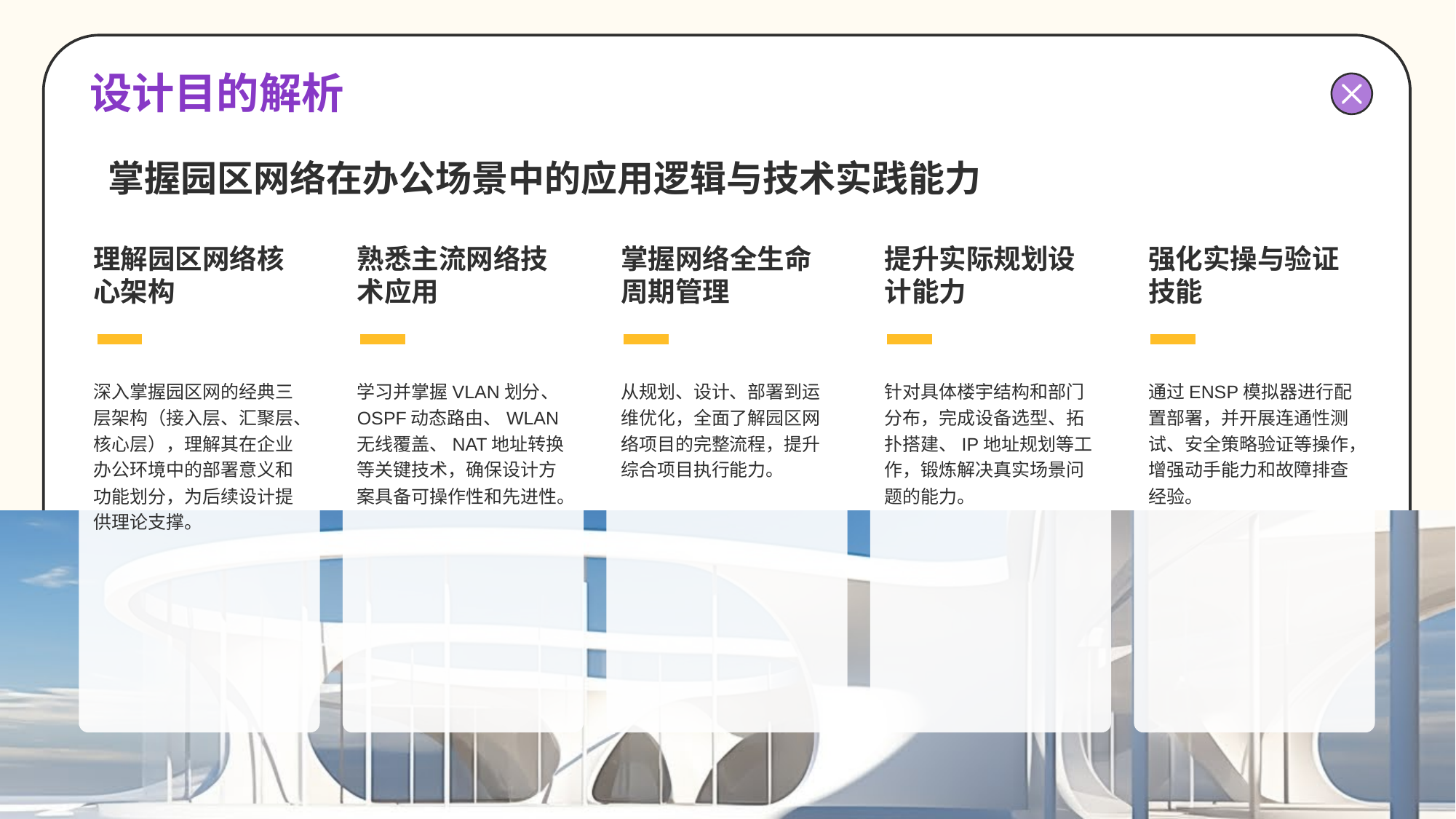

# 设计目的解析
掌握园区网络在办公场景中的应用逻辑与技术实践能力

强化实操与验证技能
通过ENSP模拟器进行配置部署，并开展连通性测试、安全策略验证等操作，增强动手能力和故障排查经验。

提升实际规划设计能力
针对具体楼宇结构和部门分布，完成设备选型、拓扑搭建、IP地址规划等工作，锻炼解决真实场景问题的能力。

掌握网络全生命周期管理
从规划、设计、部署到运维优化，全面了解园区网络项目的完整流程，提升综合项目执行能力。

熟悉主流网络技术应用
学习并掌握VLAN划分、OSPF动态路由、WLAN无线覆盖、NAT地址转换等关键技术，确保设计方案具备可操作性和先进性。

理解园区网络核心架构
深入掌握园区网的经典三层架构（接入层、汇聚层、核心层），理解其在企业办公环境中的部署意义和功能划分，为后续设计提供理论支撑。